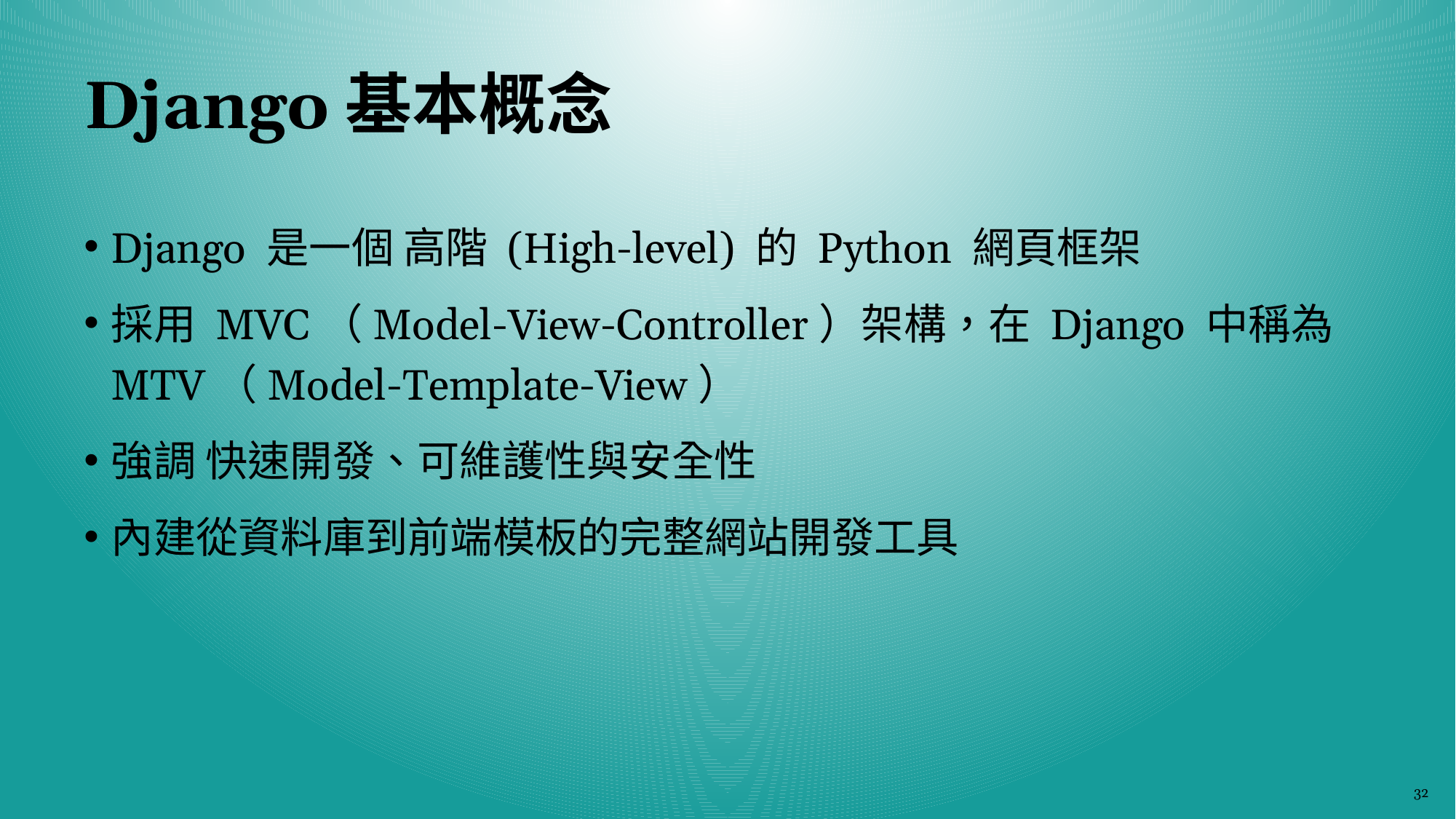

# Django基本概念
Django 是一個 高階 (High-level) 的 Python 網頁框架
採用 MVC（Model-View-Controller）架構，在 Django 中稱為 MTV（Model-Template-View）
強調 快速開發、可維護性與安全性
內建從資料庫到前端模板的完整網站開發工具
32